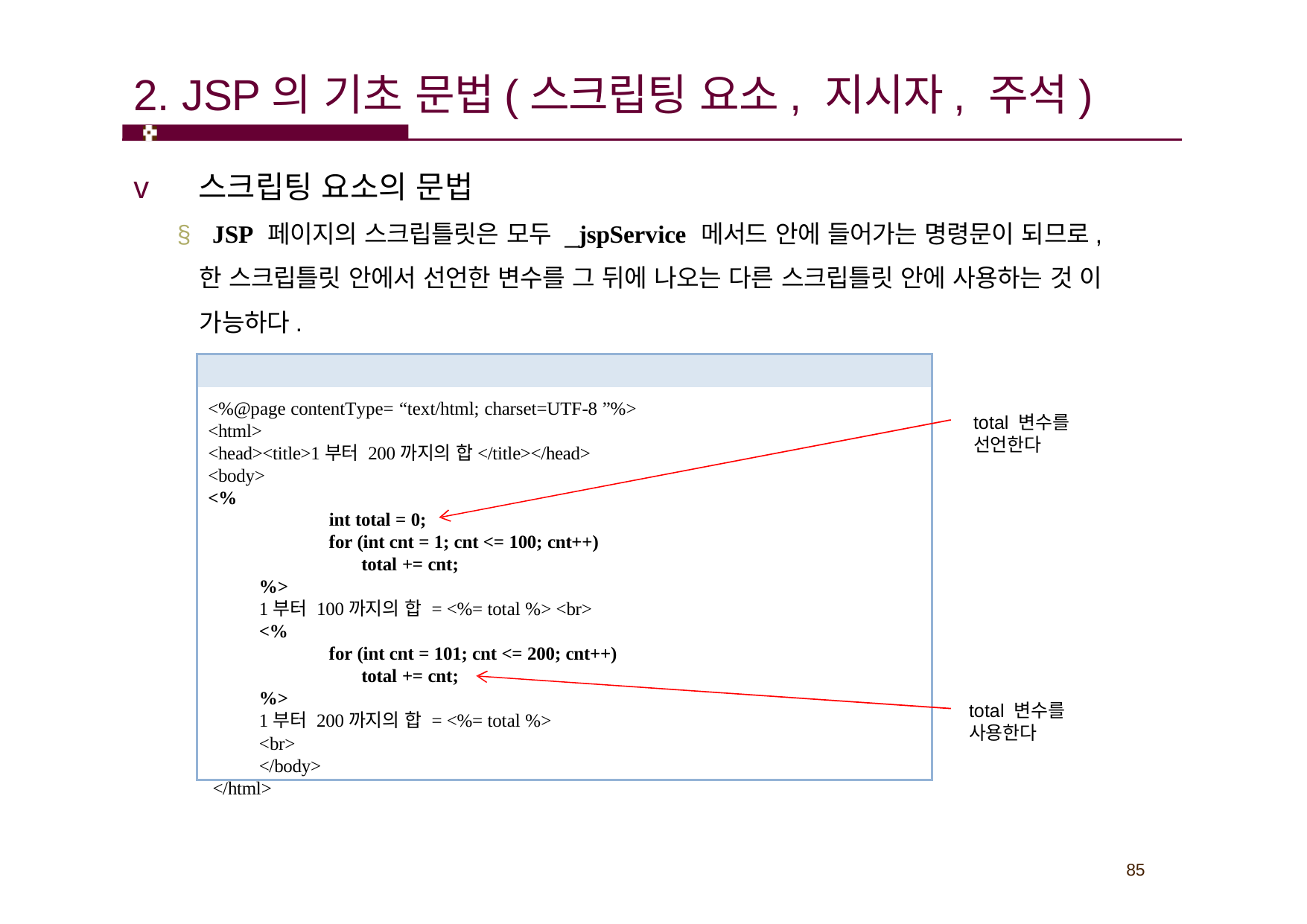

# 2. JSP의 기초 문법(스크립팅 요소, 지시자, 주석)

v  스크립팅 요소의 문법
§  JSP 페이지의 스크립틀릿은 모두 _jspService 메서드 안에 들어가는 명령문이 되므로,
한 스크립틀릿 안에서 선언한 변수를 그 뒤에 나오는 다른 스크립틀릿 안에 사용하는 것 이 가능하다.

[예제3-1] 여러 개의 스크립틀릿이 있는 JSP 페이지

<%@page contentType= “text/html; charset=UTF-8 ”%>
<html>
<head><title>1부터 200까지의 합</title></head>
<body>
<%
int total = 0;
for (int cnt = 1; cnt <= 100; cnt++) total += cnt;
%>
1부터 100까지의 합 = <%= total %> <br>
<%
for (int cnt = 101; cnt <= 200; cnt++) total += cnt;
%>
1부터 200까지의 합 = <%= total %>
<br>
</body>
</html>
total 변수를 선언한다

total 변수를 사용한다

85